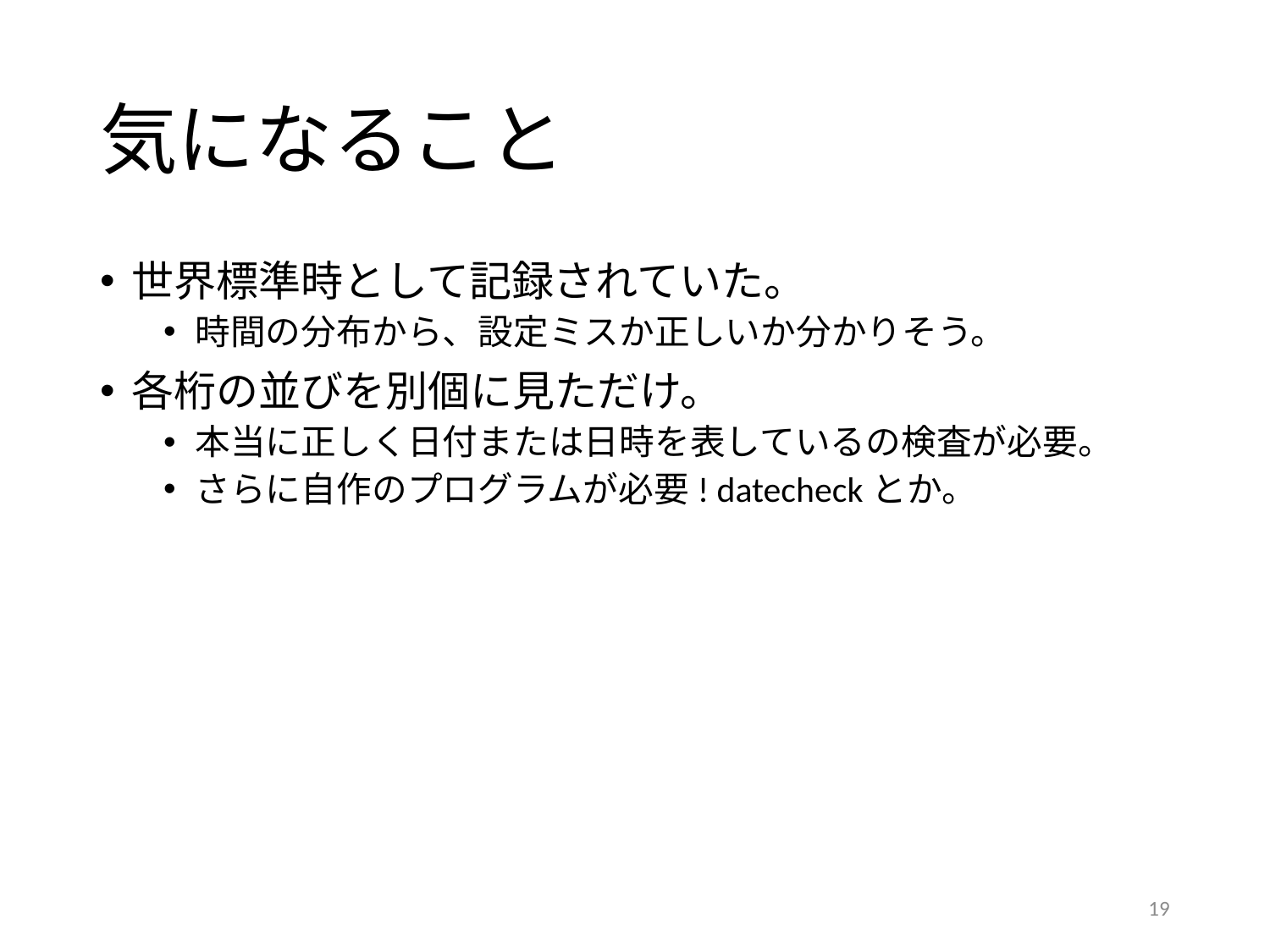

# 気になること
世界標準時として記録されていた。
時間の分布から、設定ミスか正しいか分かりそう。
各桁の並びを別個に見ただけ。
本当に正しく日付または日時を表しているの検査が必要。
さらに自作のプログラムが必要! datecheckとか。
19